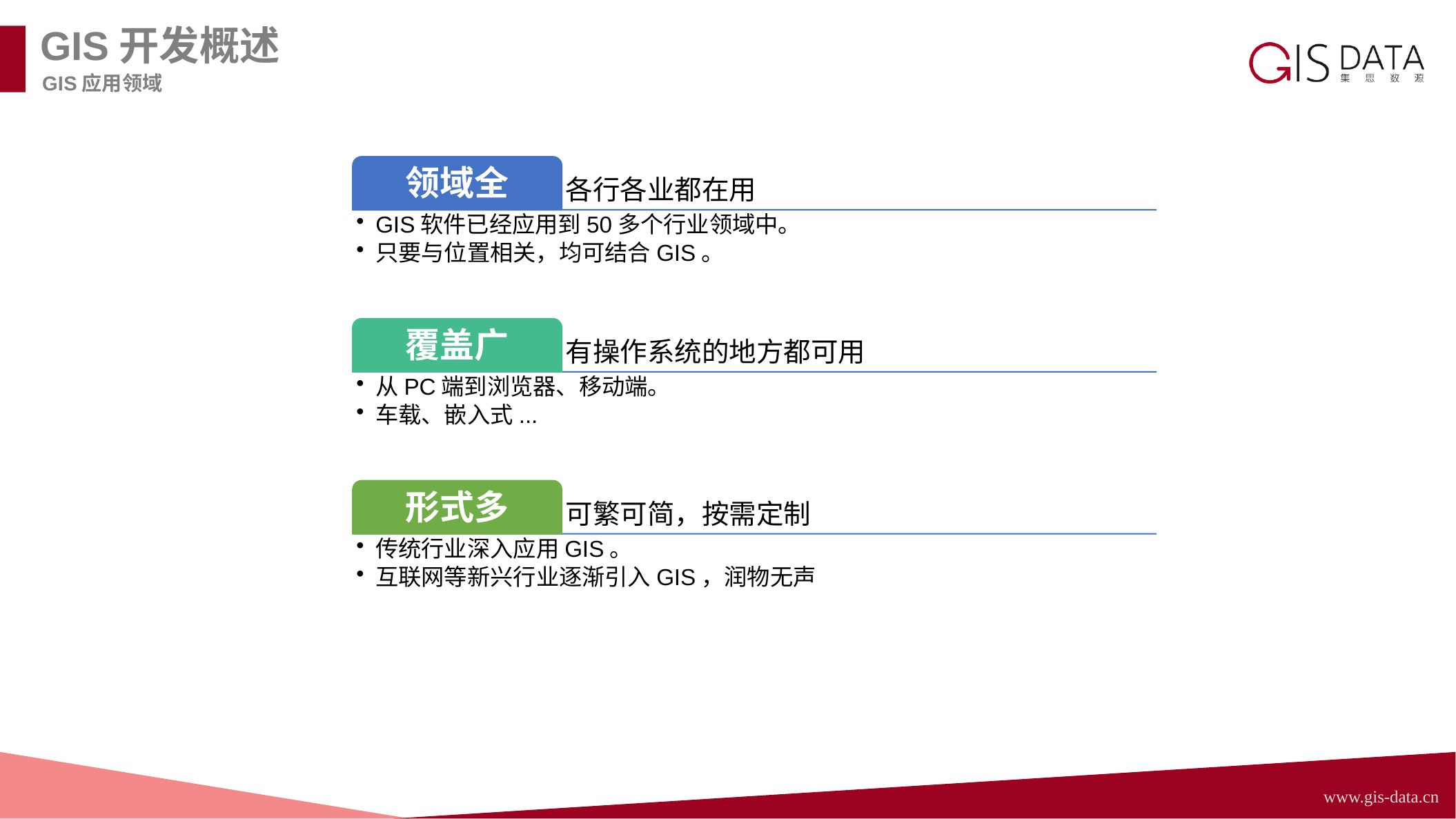

GIS开发概述
GIS应用领域
各行各业都在用
领域全
GIS软件已经应用到50多个行业领域中。
只要与位置相关，均可结合GIS。
有操作系统的地方都可用
覆盖广
从PC端到浏览器、移动端。
车载、嵌入式...

可繁可简，按需定制
形式多
传统行业深入应用GIS。
互联网等新兴行业逐渐引入GIS，润物无声